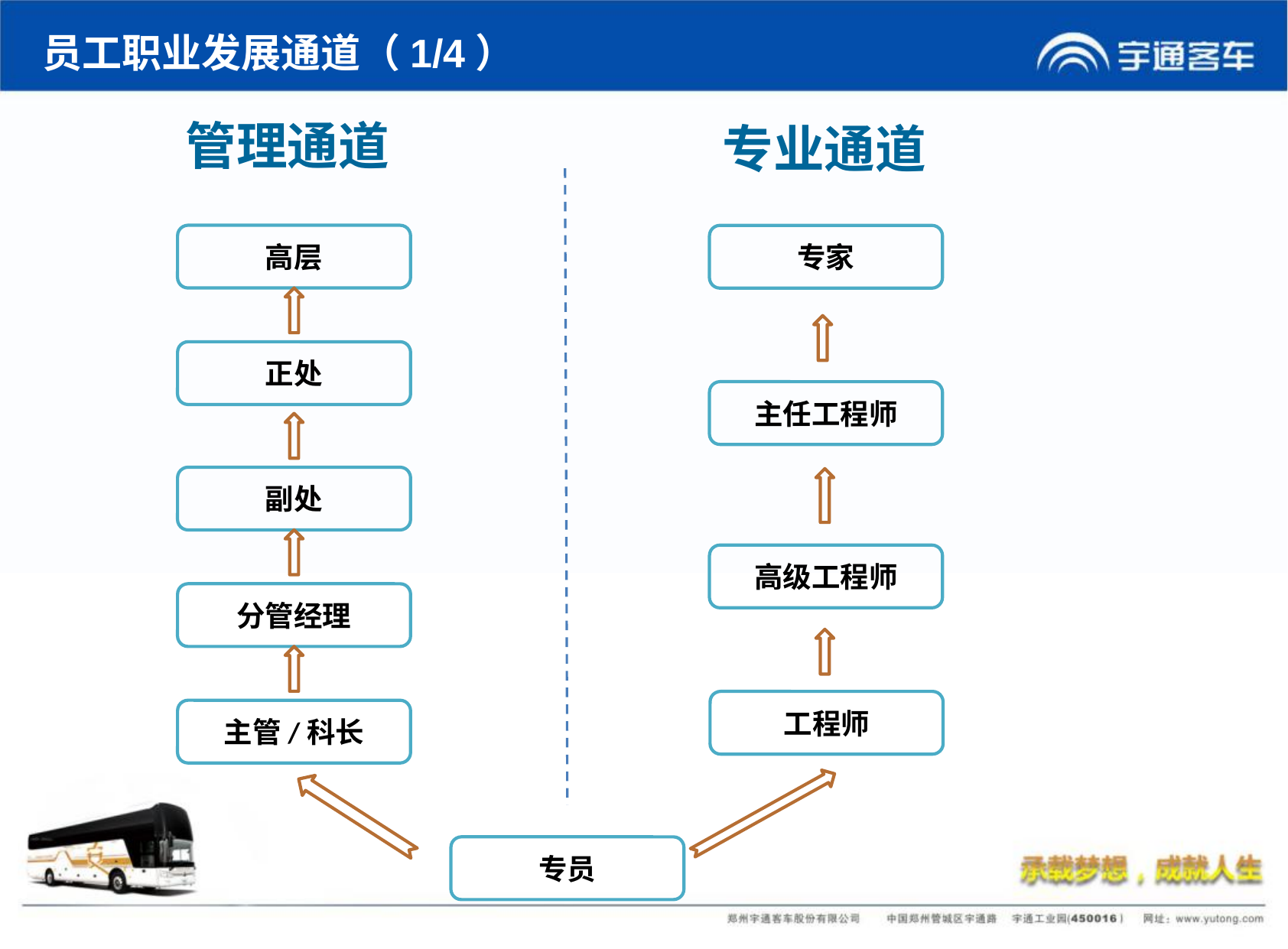

员工职业发展通道（1/4）
管理通道
专业通道
高层
专家

正处
主任工程师

副处

高级工程师
分管经理

工程师
主管/科长

专员